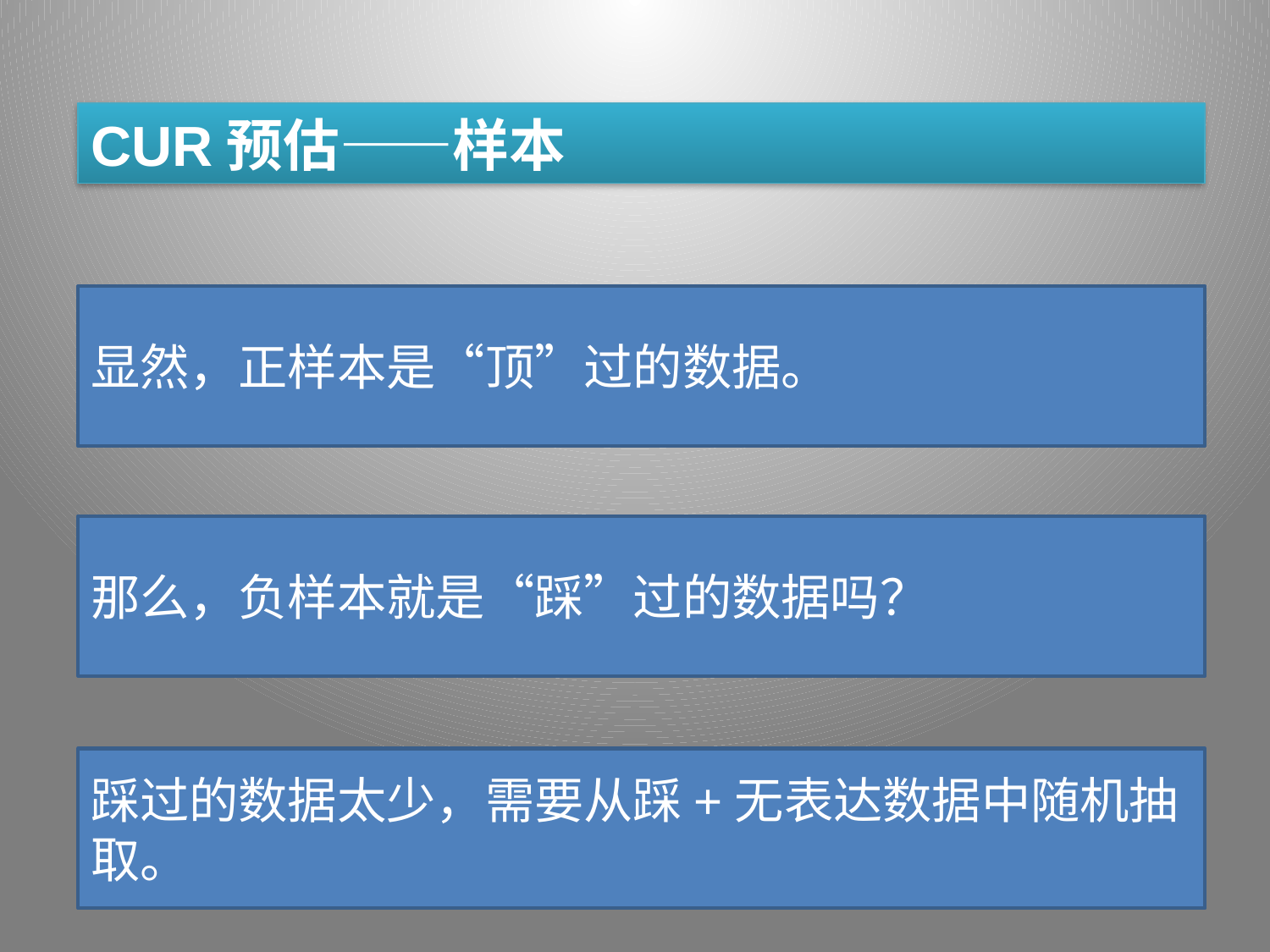

CUR预估——样本
显然，正样本是“顶”过的数据。
那么，负样本就是“踩”过的数据吗？
踩过的数据太少，需要从踩+无表达数据中随机抽取。